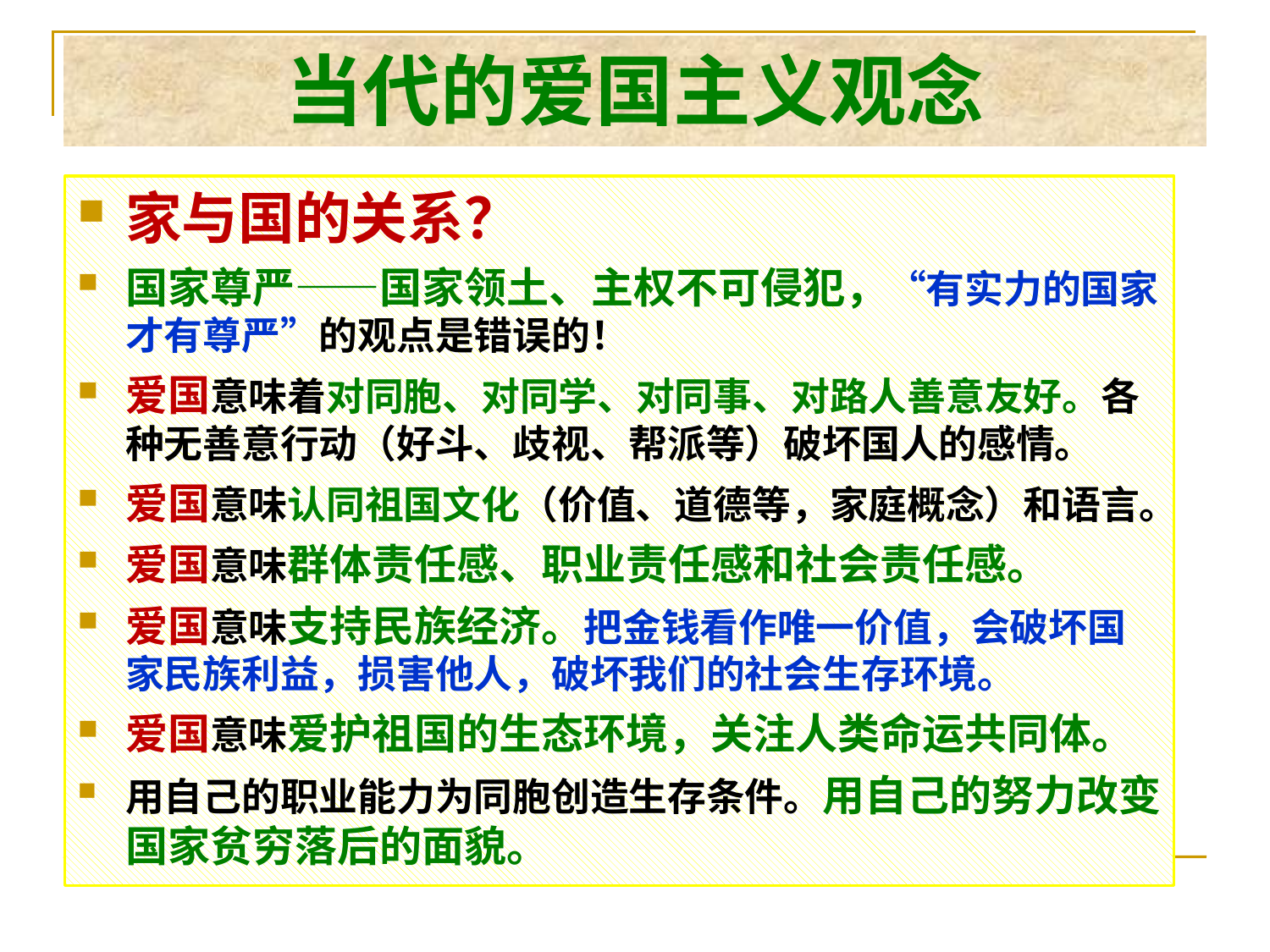

# 当代的爱国主义观念
家与国的关系？
国家尊严——国家领土、主权不可侵犯，“有实力的国家才有尊严”的观点是错误的！
爱国意味着对同胞、对同学、对同事、对路人善意友好。各种无善意行动（好斗、歧视、帮派等）破坏国人的感情。
爱国意味认同祖国文化（价值、道德等，家庭概念）和语言。
爱国意味群体责任感、职业责任感和社会责任感。
爱国意味支持民族经济。把金钱看作唯一价值，会破坏国家民族利益，损害他人，破坏我们的社会生存环境。
爱国意味爱护祖国的生态环境，关注人类命运共同体。
用自己的职业能力为同胞创造生存条件。用自己的努力改变国家贫穷落后的面貌。
37